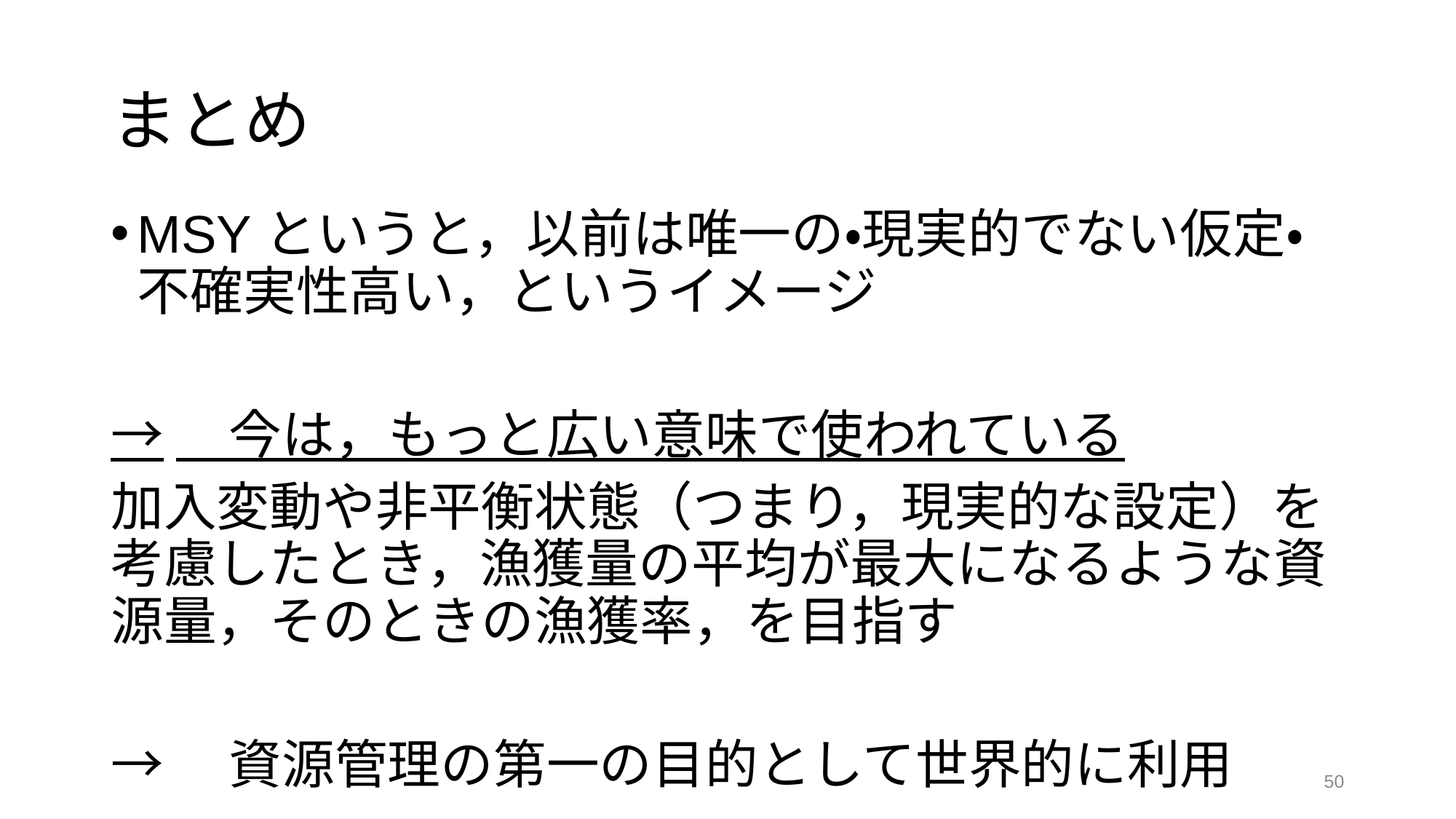

# まとめ
MSYというと，以前は唯一の・現実的でない仮定・不確実性高い，というイメージ

→　今は，もっと広い意味で使われている
加入変動や非平衡状態（つまり，現実的な設定）を考慮したとき，漁獲量の平均が最大になるような資源量，そのときの漁獲率，を目指す

→　資源管理の第一の目的として世界的に利用

50